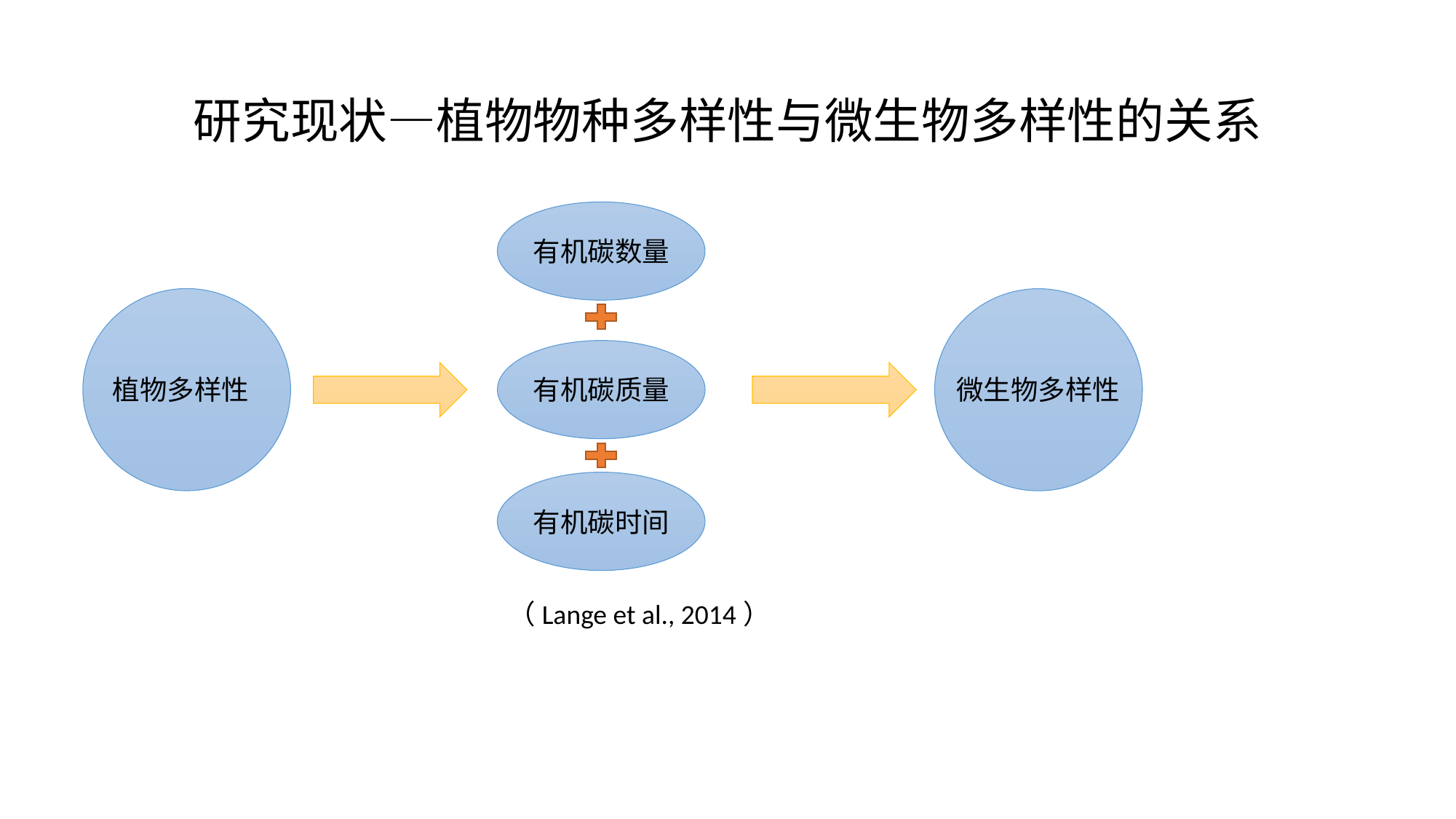

# 研究现状—植物物种多样性与微生物多样性的关系

有机碳数量

植物多样性
有机碳质量
微生物多样性

有机碳时间
（Lange et al., 2014）